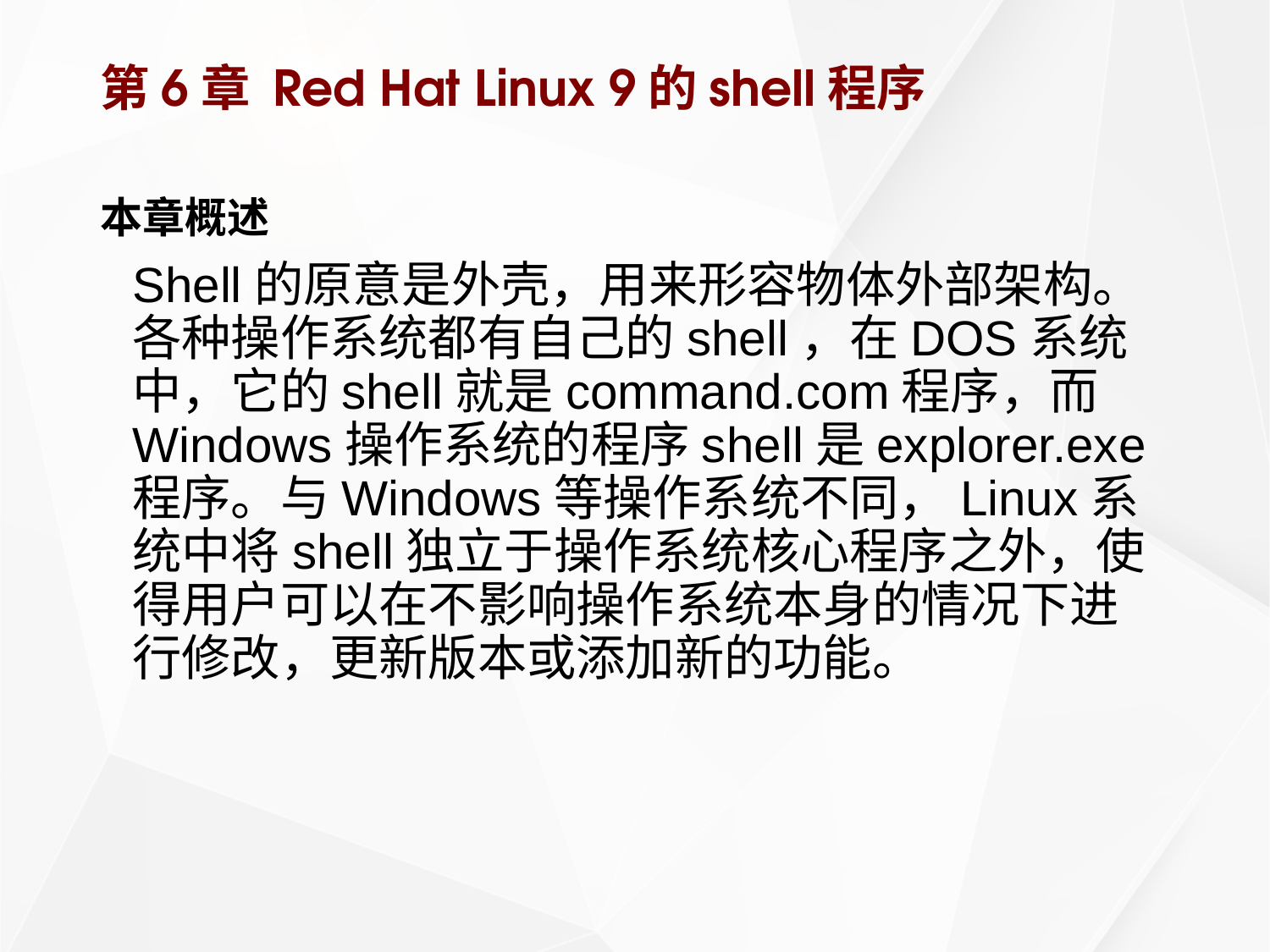

# 第6章 Red Hat Linux 9的shell程序
本章概述
	Shell的原意是外壳，用来形容物体外部架构。各种操作系统都有自己的shell，在DOS系统中，它的shell就是command.com程序，而Windows操作系统的程序shell是explorer.exe程序。与Windows等操作系统不同，Linux系统中将shell独立于操作系统核心程序之外，使得用户可以在不影响操作系统本身的情况下进行修改，更新版本或添加新的功能。